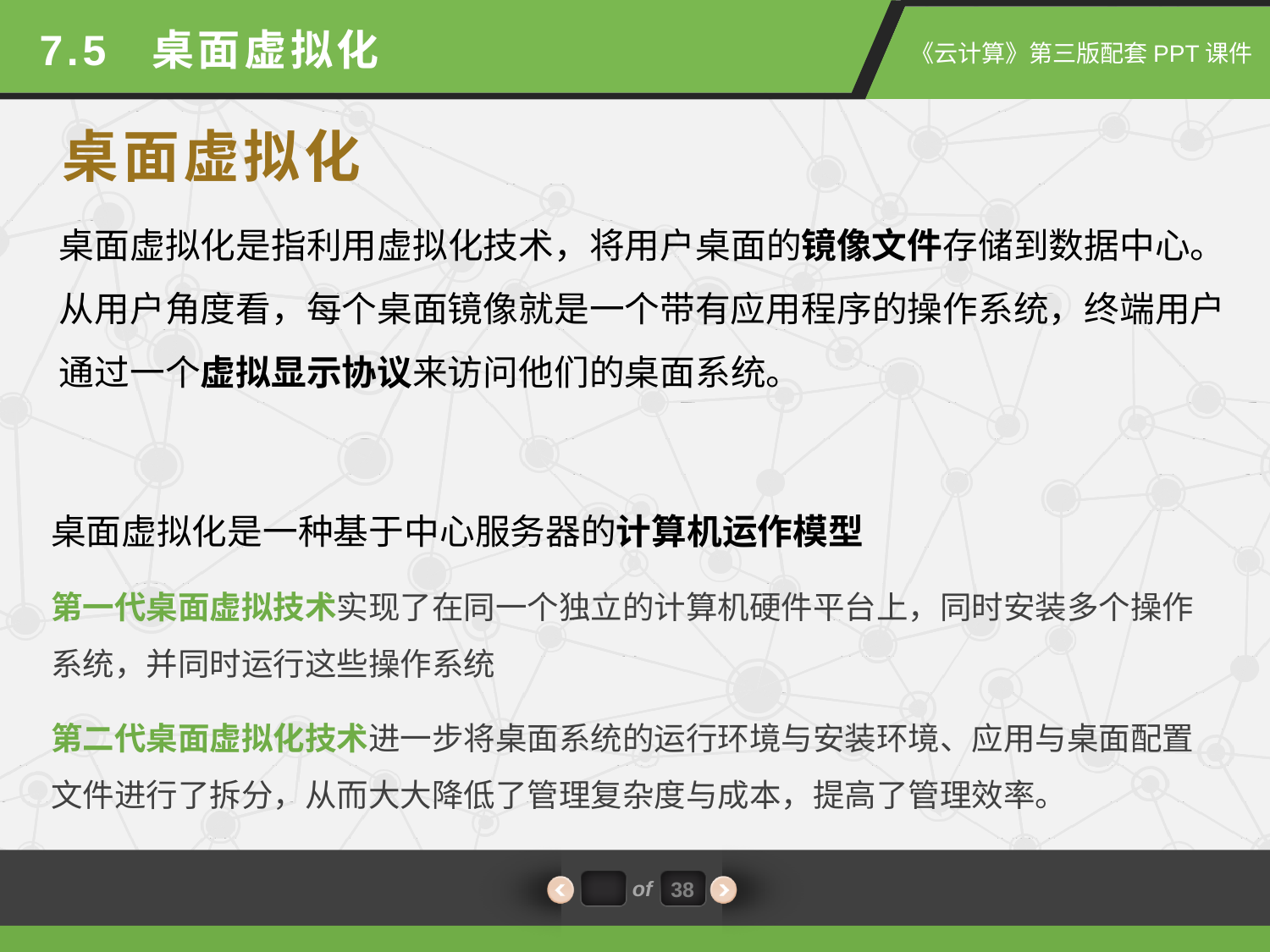

7.5  桌面虚拟化
桌面虚拟化
桌面虚拟化是指利用虚拟化技术，将用户桌面的镜像文件存储到数据中心。从用户角度看，每个桌面镜像就是一个带有应用程序的操作系统，终端用户通过一个虚拟显示协议来访问他们的桌面系统。
桌面虚拟化是一种基于中心服务器的计算机运作模型
第一代桌面虚拟技术实现了在同一个独立的计算机硬件平台上，同时安装多个操作系统，并同时运行这些操作系统
第二代桌面虚拟化技术进一步将桌面系统的运行环境与安装环境、应用与桌面配置文件进行了拆分，从而大大降低了管理复杂度与成本，提高了管理效率。